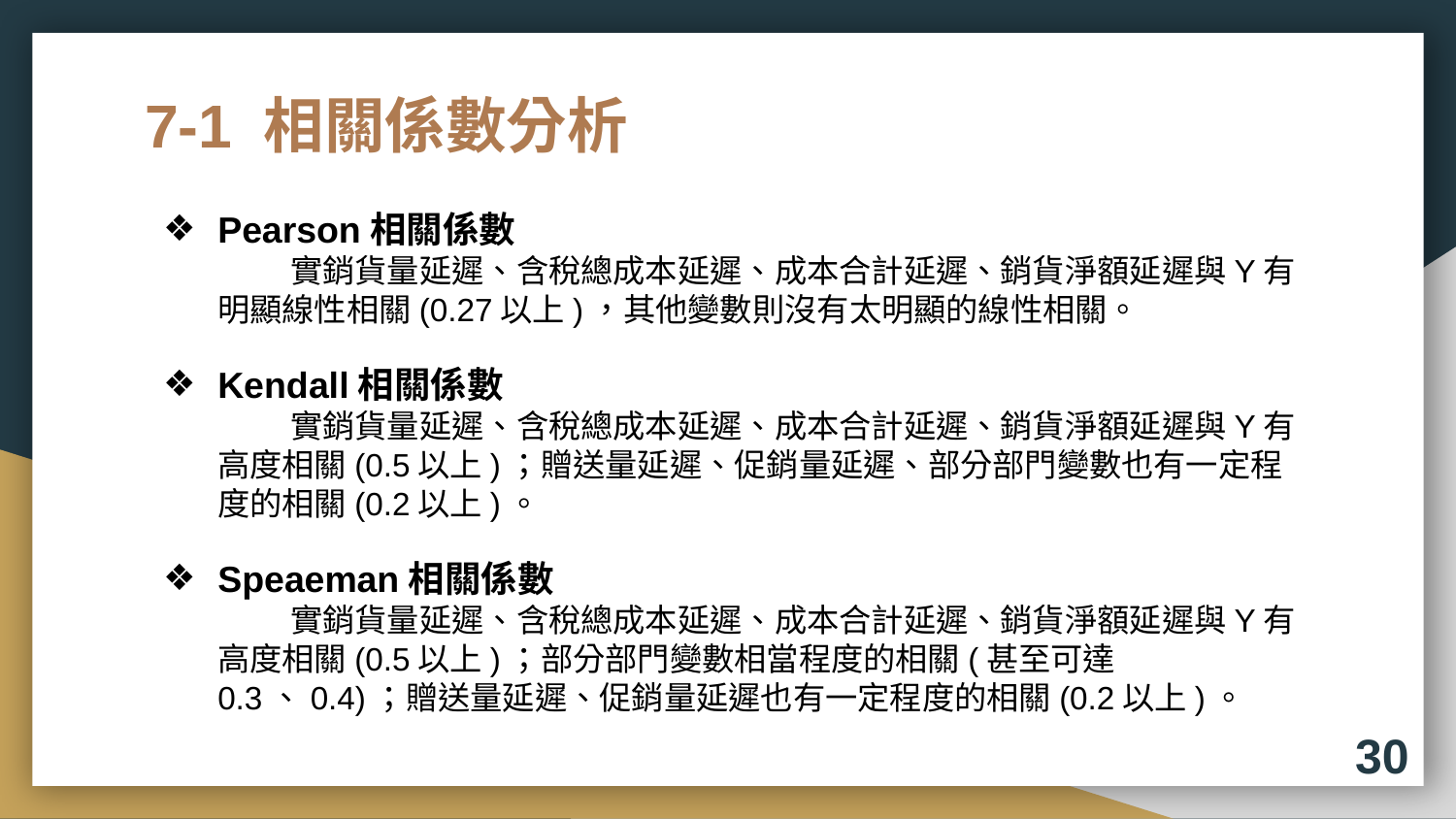

# 7-1 相關係數分析
Pearson相關係數
實銷貨量延遲、含稅總成本延遲、成本合計延遲、銷貨淨額延遲與Y有明顯線性相關(0.27以上)，其他變數則沒有太明顯的線性相關。

Kendall相關係數
實銷貨量延遲、含稅總成本延遲、成本合計延遲、銷貨淨額延遲與Y有高度相關(0.5以上)；贈送量延遲、促銷量延遲、部分部門變數也有一定程度的相關(0.2以上)。

Speaeman相關係數
實銷貨量延遲、含稅總成本延遲、成本合計延遲、銷貨淨額延遲與Y有高度相關(0.5以上)；部分部門變數相當程度的相關(甚至可達0.3、0.4)；贈送量延遲、促銷量延遲也有一定程度的相關(0.2以上)。
30